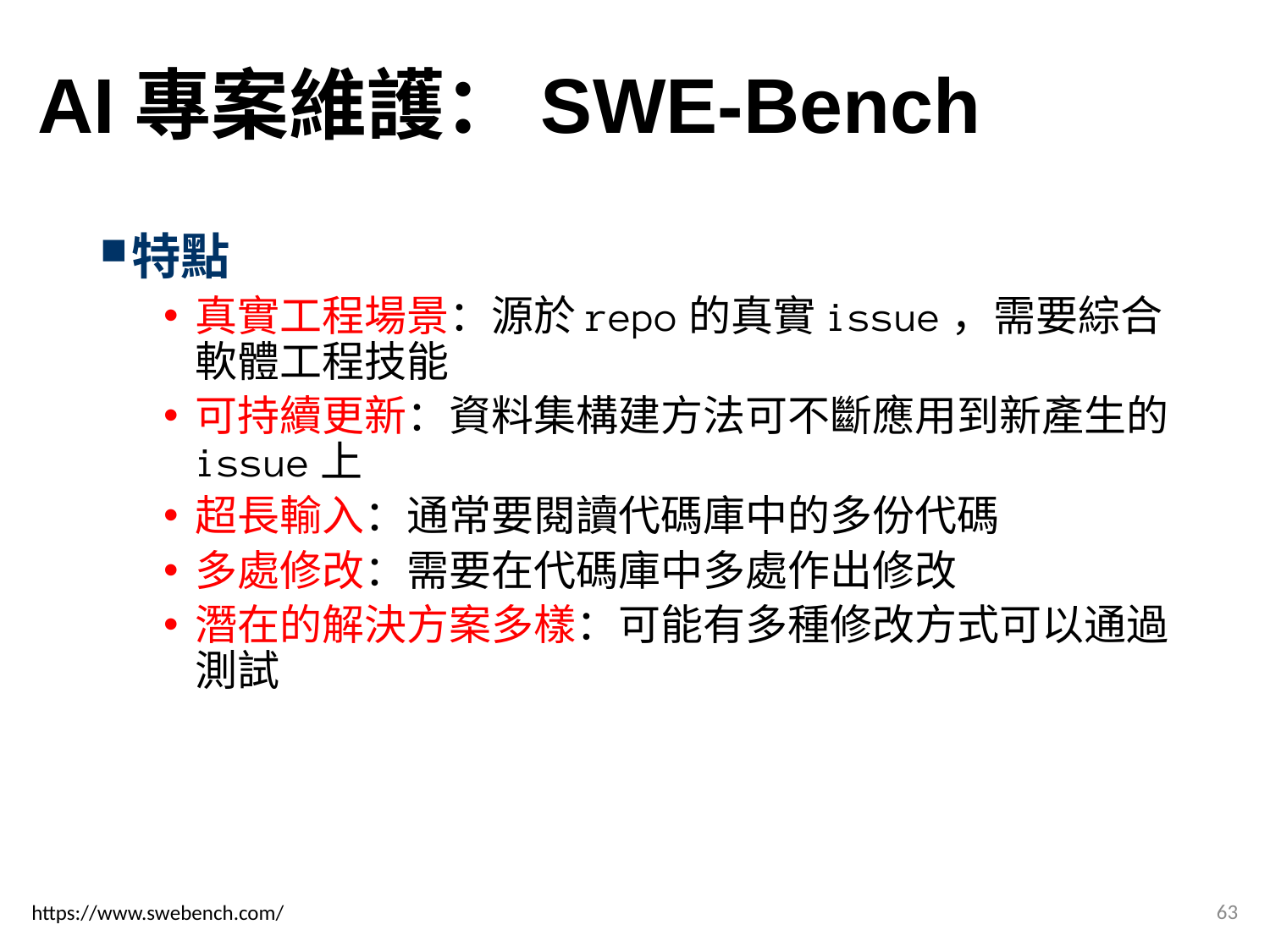

# AI專案維護：SWE-Bench
特點
真實工程場景：源於repo的真實issue，需要綜合軟體工程技能
可持續更新：資料集構建方法可不斷應用到新產生的issue上
超長輸入：通常要閱讀代碼庫中的多份代碼
多處修改：需要在代碼庫中多處作出修改
潛在的解決方案多樣：可能有多種修改方式可以通過測試
63
https://www.swebench.com/